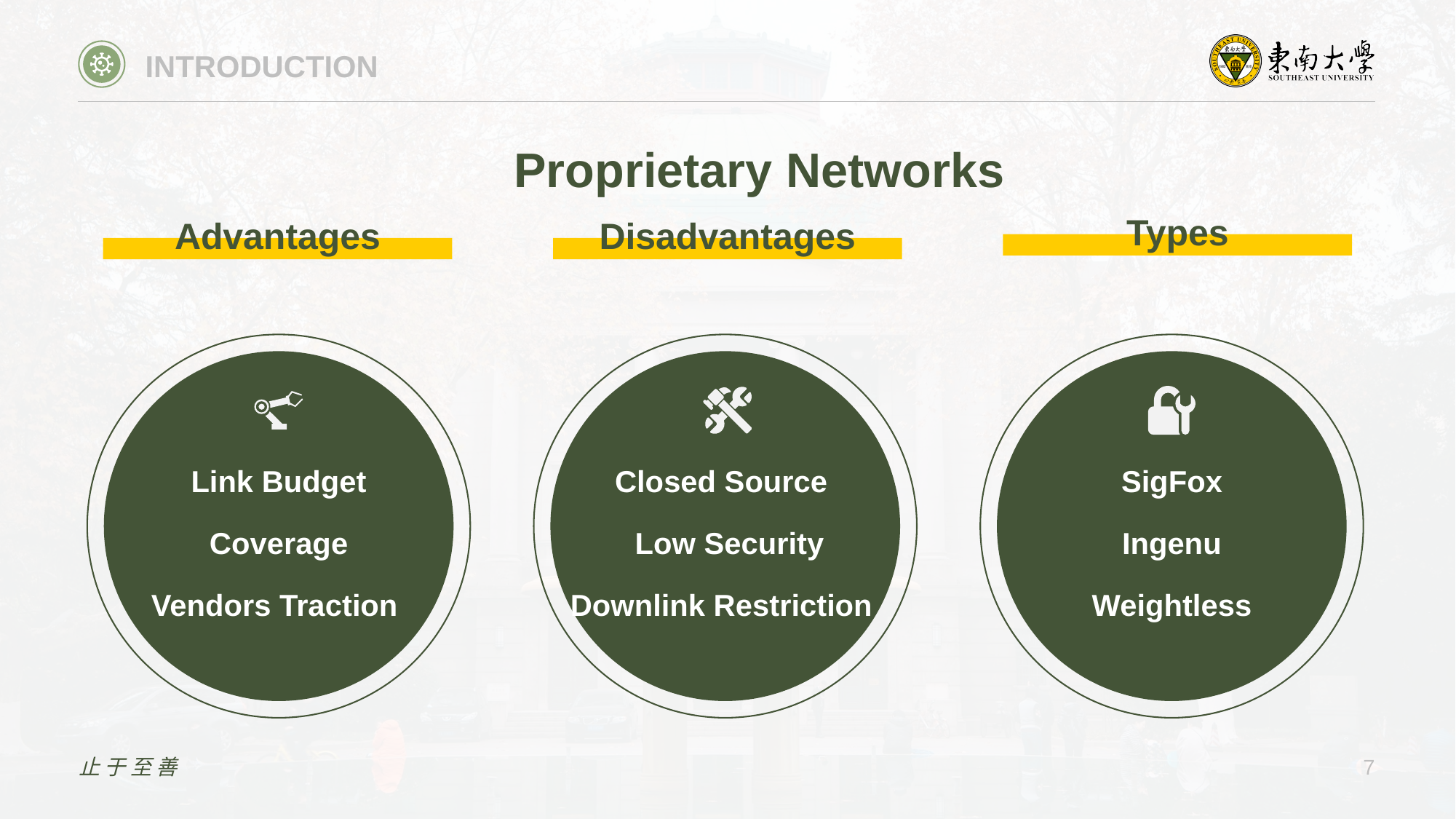

INTRODUCTION
Proprietary Networks
Types
Advantages
Disadvantages

Link Budget
Closed Source
SigFox
Coverage
 Low Security
Ingenu
Downlink Restriction
Vendors Traction
Weightless
止于至善
7